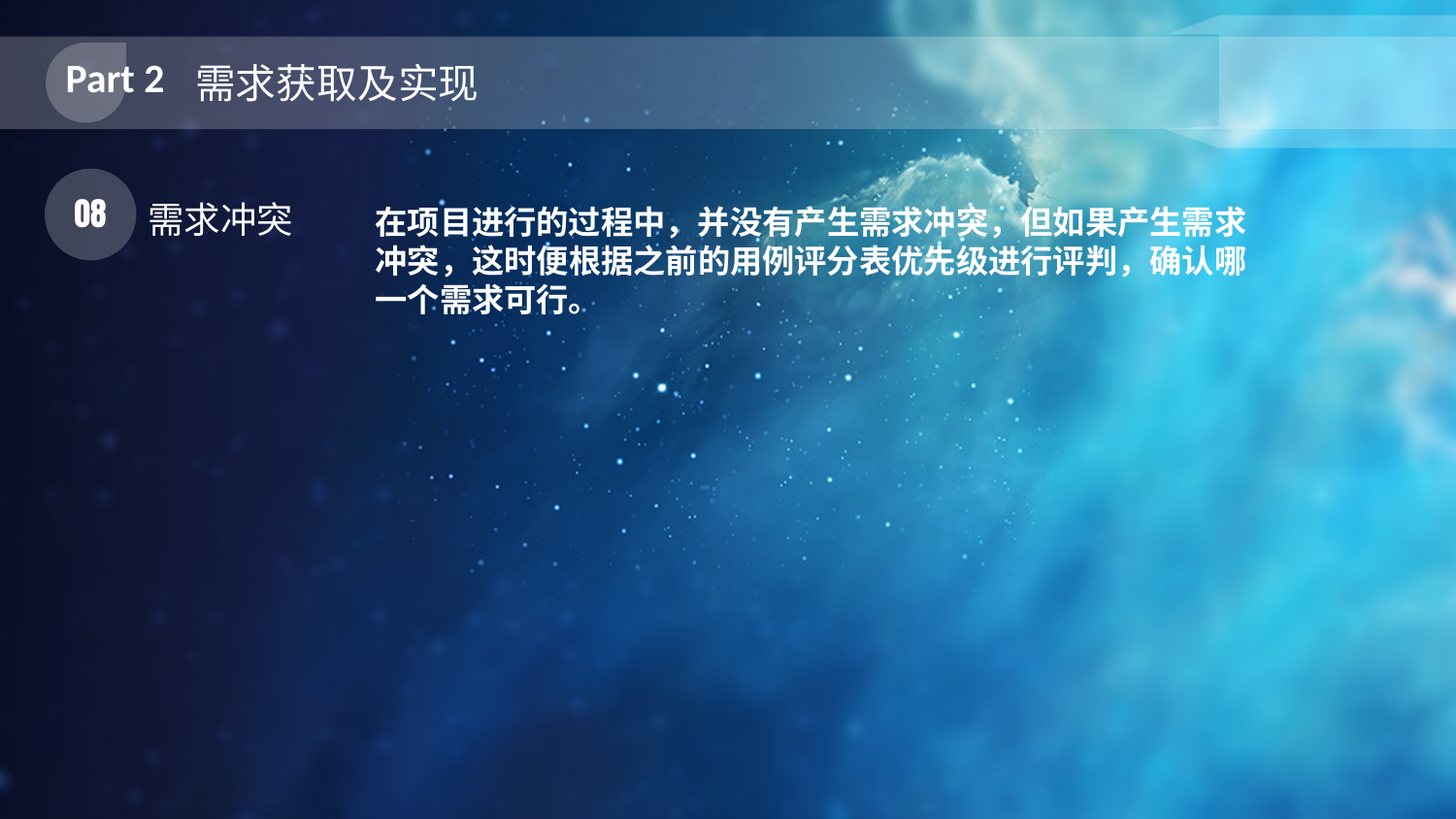

Part 2
需求获取及实现
08
需求冲突
在项目进行的过程中，并没有产生需求冲突，但如果产生需求冲突，这时便根据之前的用例评分表优先级进行评判，确认哪一个需求可行。